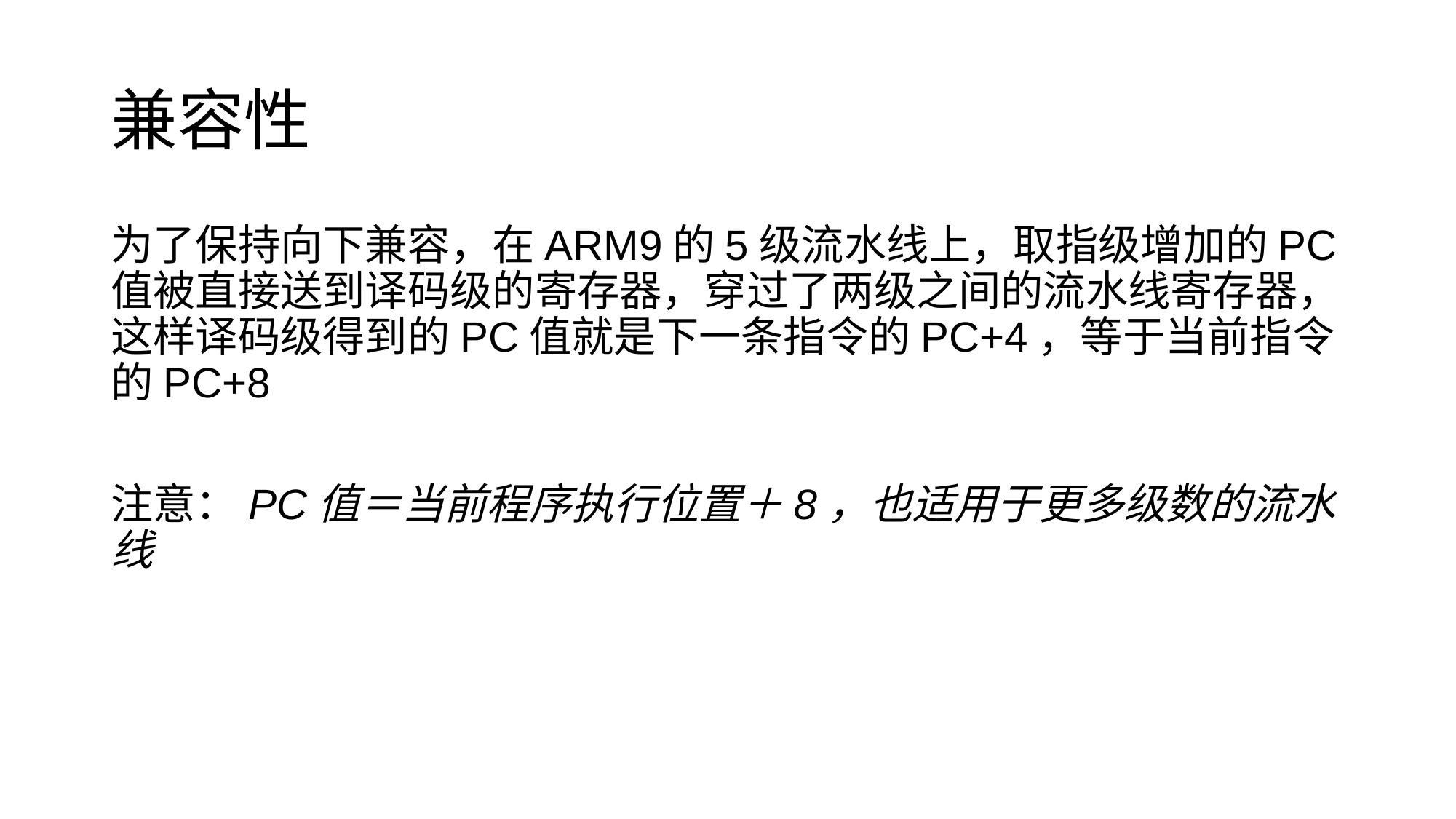

# 兼容性
为了保持向下兼容，在ARM9的5级流水线上，取指级增加的PC值被直接送到译码级的寄存器，穿过了两级之间的流水线寄存器，这样译码级得到的PC值就是下一条指令的PC+4，等于当前指令的PC+8

注意：PC值＝当前程序执行位置＋8，也适用于更多级数的流水线